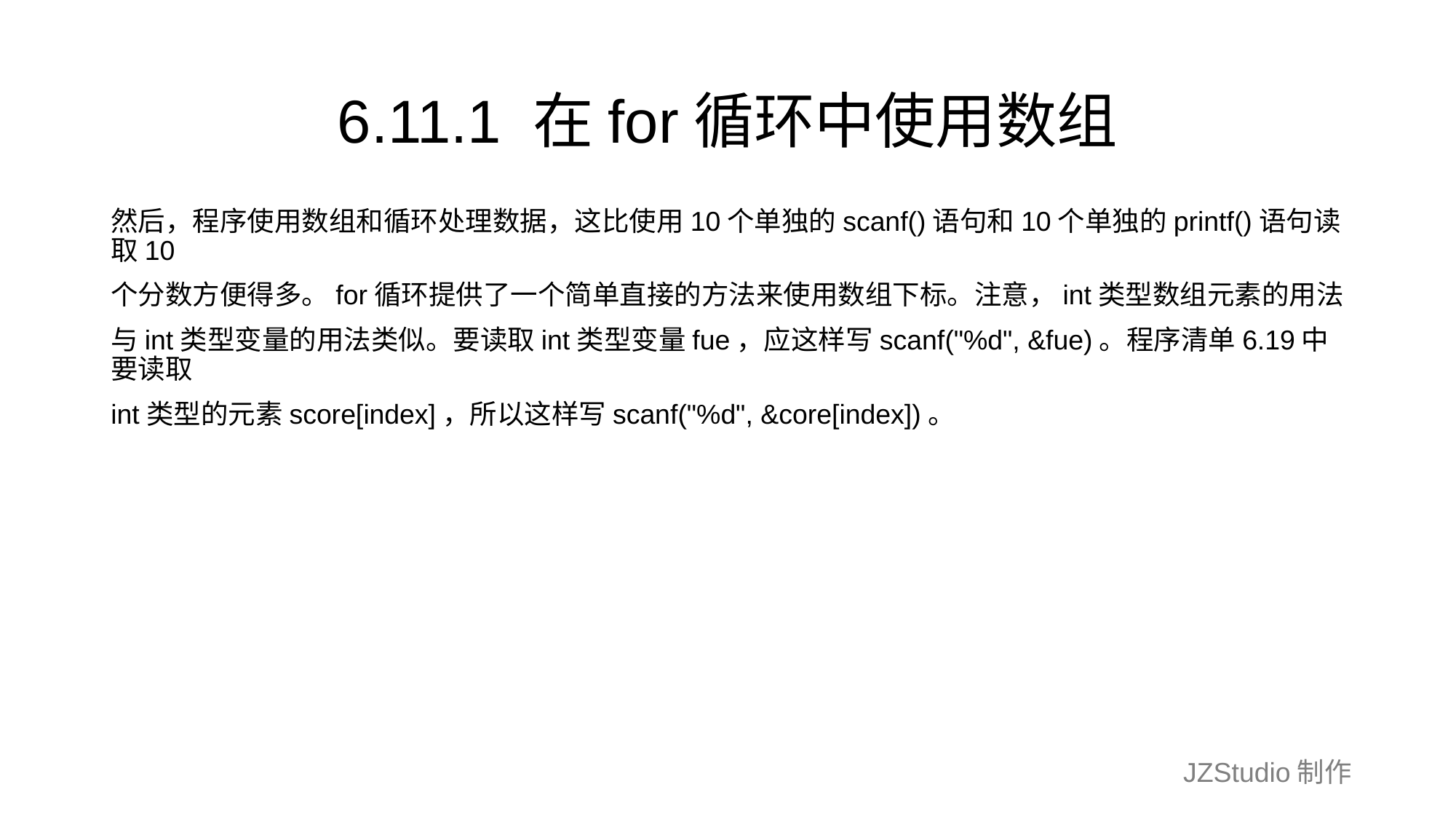

# 6.11.1 在for循环中使用数组
然后，程序使用数组和循环处理数据，这比使用10个单独的scanf()语句和10个单独的printf()语句读取10
个分数方便得多。for循环提供了一个简单直接的方法来使用数组下标。注意，int类型数组元素的用法
与int类型变量的用法类似。要读取int类型变量fue，应这样写scanf("%d", &fue)。程序清单6.19中要读取
int类型的元素score[index]，所以这样写scanf("%d", &core[index])。